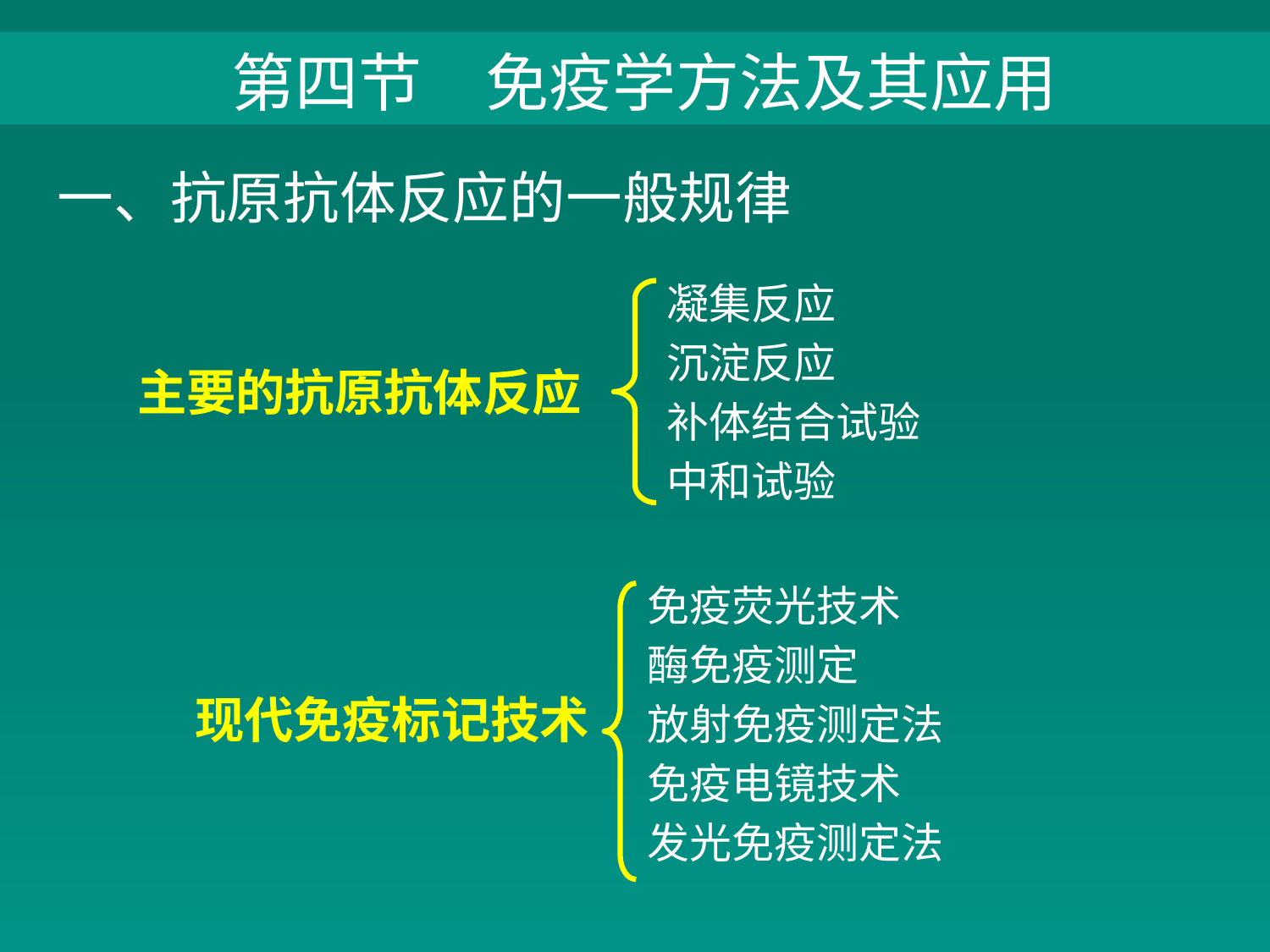

第四节　免疫学方法及其应用
一、抗原抗体反应的一般规律
凝集反应
沉淀反应
补体结合试验
中和试验

主要的抗原抗体反应
免疫荧光技术
酶免疫测定
放射免疫测定法
免疫电镜技术
发光免疫测定法

现代免疫标记技术